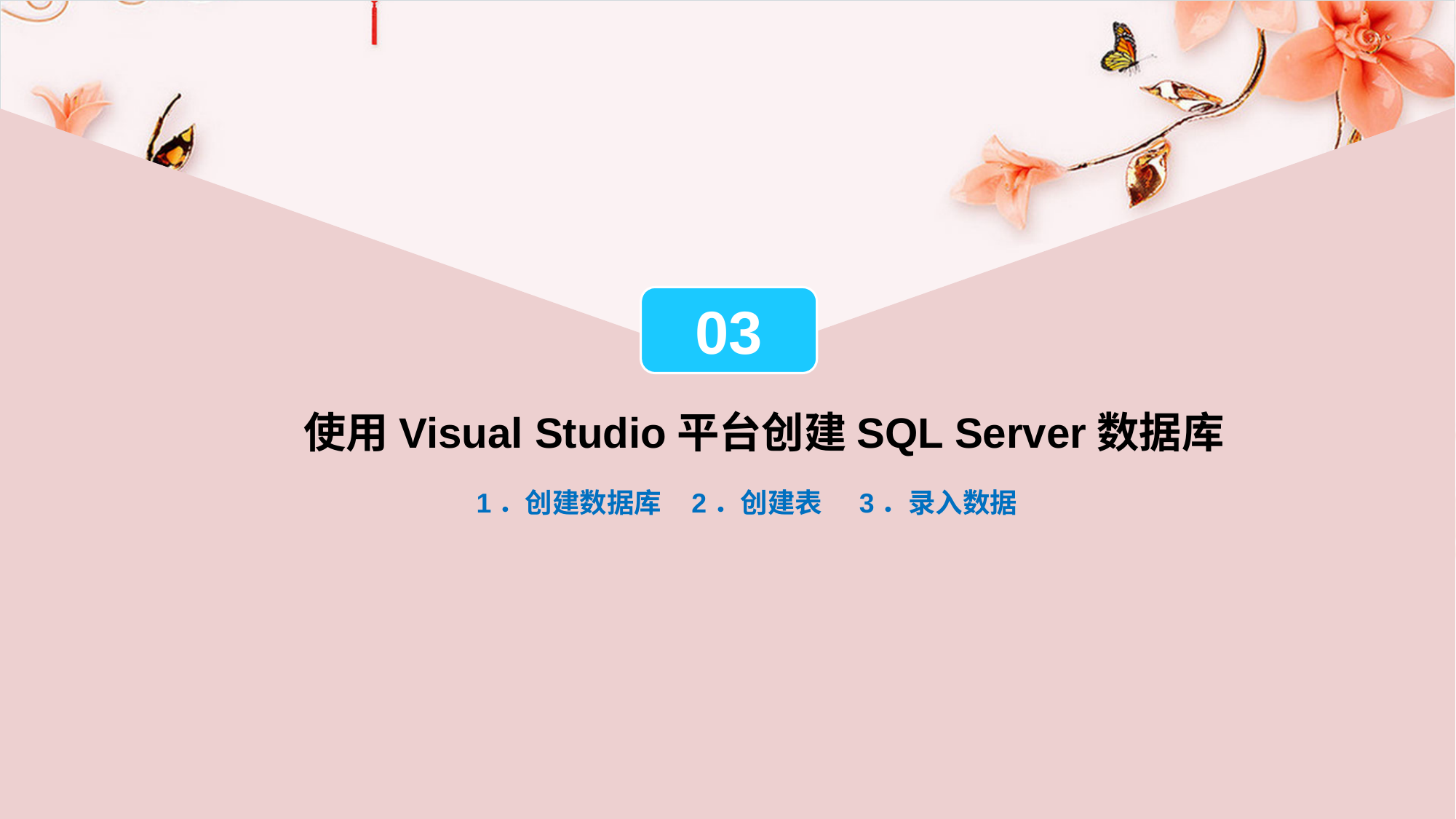

03
使用Visual Studio平台创建SQL Server数据库
1．创建数据库
2．创建表
3．录入数据